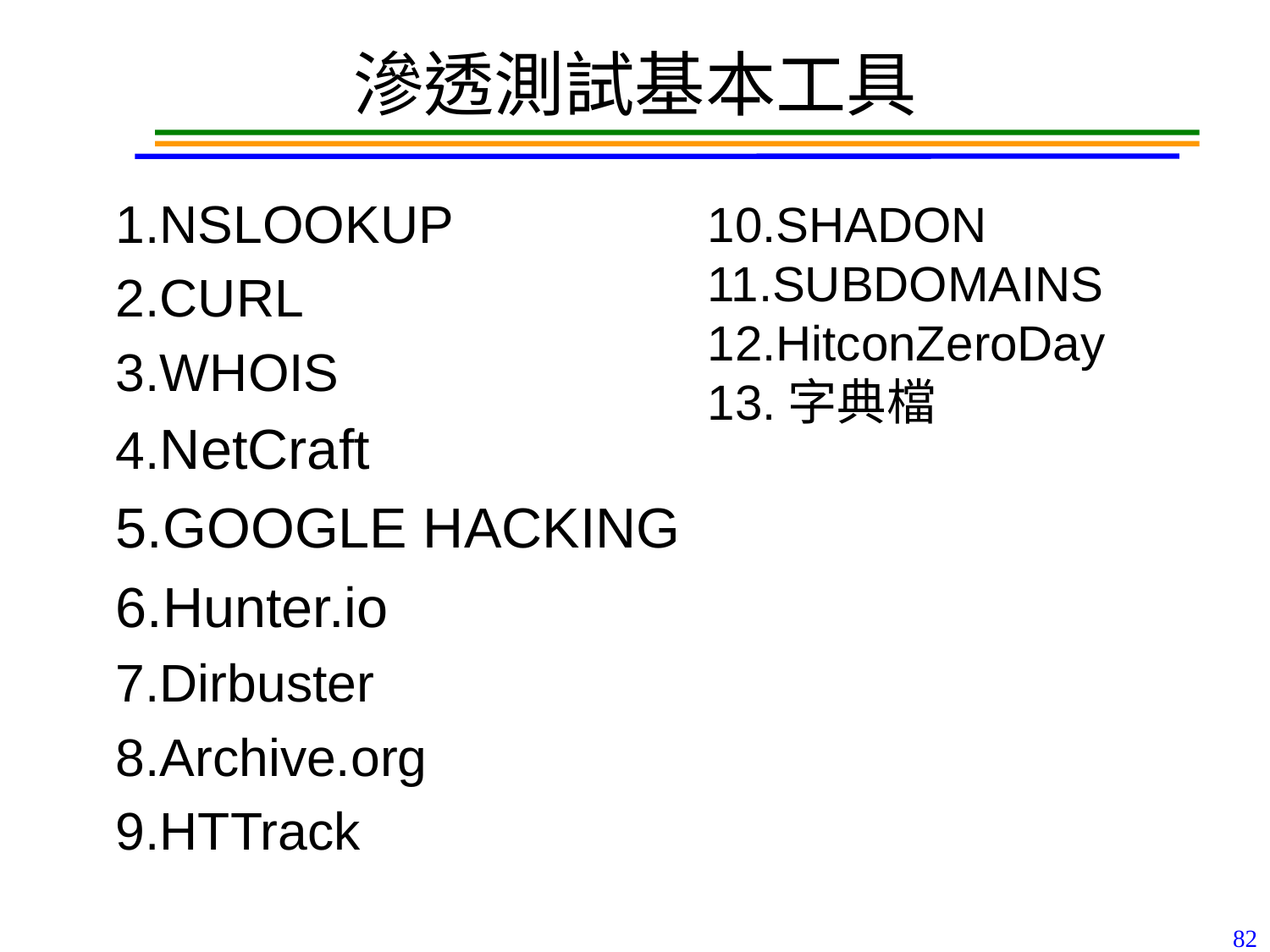

# 滲透測試基本工具
1.NSLOOKUP
2.CURL
3.WHOIS
4.NetCraft
5.GOOGLE HACKING
6.Hunter.io
7.Dirbuster
8.Archive.org
9.HTTrack

10.SHADON
11.SUBDOMAINS
12.HitconZeroDay
13.字典檔
82